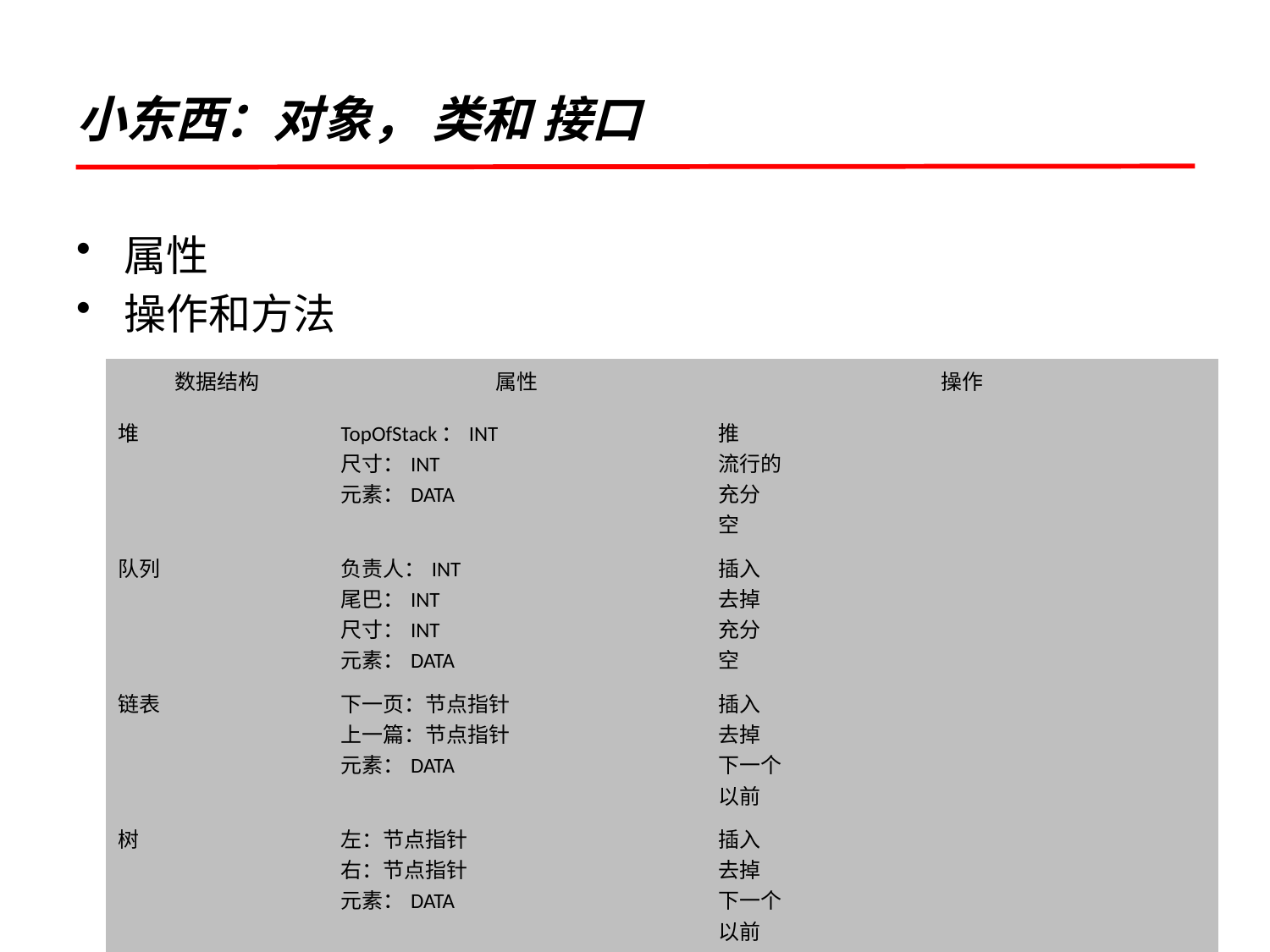

# 小东西：对象， 类和 接口
属性
操作和方法

| 数据结构 | 属性 | 操作 |
| --- | --- | --- |
| 堆 | TopOfStack：INT 尺寸：INT 元素：DATA | 推 流行的 充分 空 |
| 队列 | 负责人：INT 尾巴：INT 尺寸：INT 元素：DATA | 插入 去掉 充分 空 |
| 链表 | 下一页：节点指针 上一篇：节点指针 元素：DATA | 插入 去掉 下一个 以前 |
| 树 | 左：节点指针 右：节点指针 元素：DATA | 插入 去掉 下一个 以前 |
71